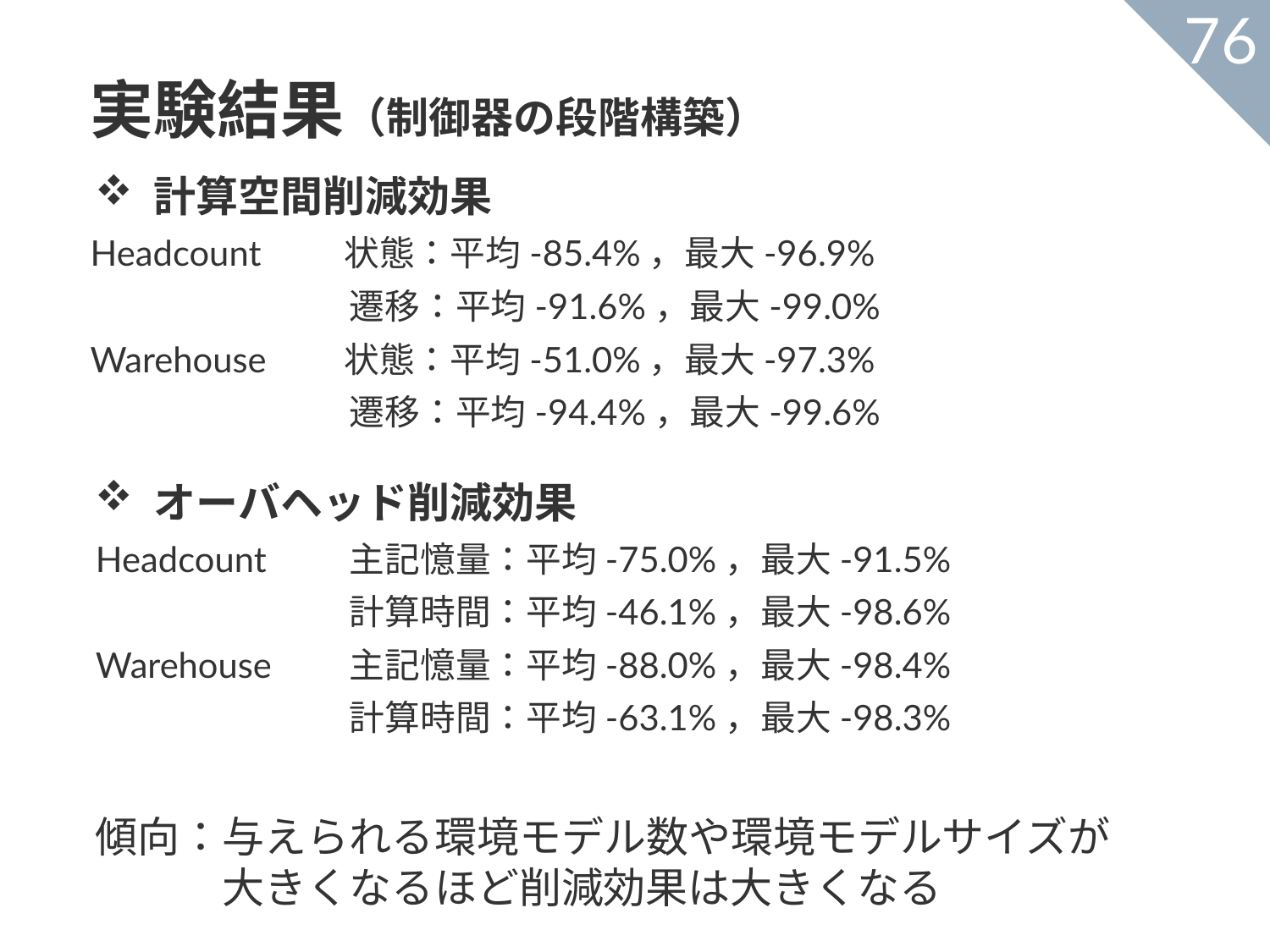

実験結果（制御器の段階構築）
76

計算空間削減効果
Headcount	状態：平均-85.4%，最大-96.9%
		遷移：平均-91.6%，最大-99.0%
Warehouse	状態：平均-51.0%，最大-97.3%
		遷移：平均-94.4%，最大-99.6%

オーバヘッド削減効果
Headcount 	主記憶量：平均-75.0%，最大-91.5%
		計算時間：平均-46.1%，最大-98.6%
Warehouse 	主記憶量：平均-88.0%，最大-98.4%
		計算時間：平均-63.1%，最大-98.3%

傾向：与えられる環境モデル数や環境モデルサイズが
　　　大きくなるほど削減効果は大きくなる